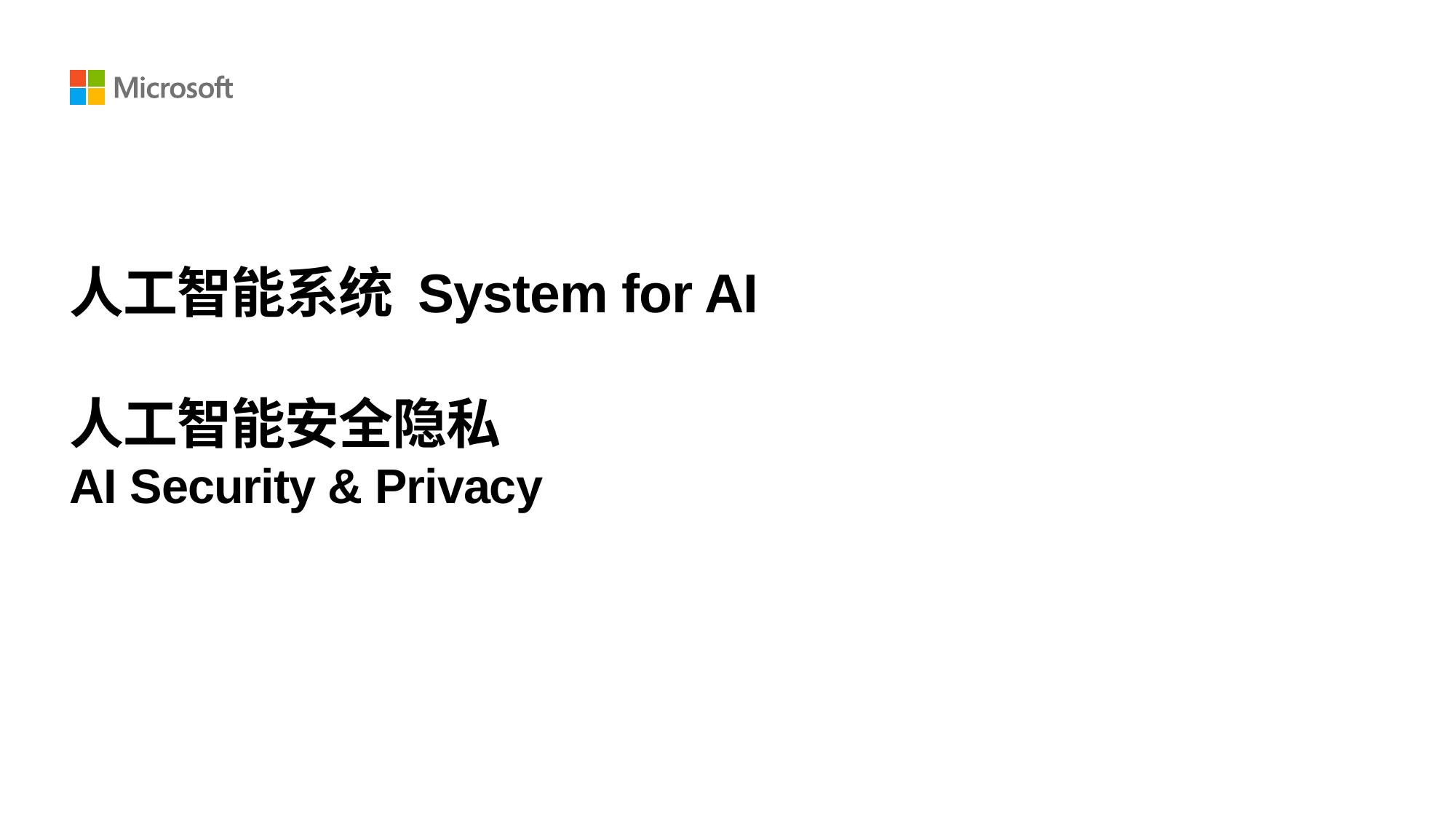

1
# 人工智能系统 System for AI   人工智能安全隐私 AI Security & Privacy